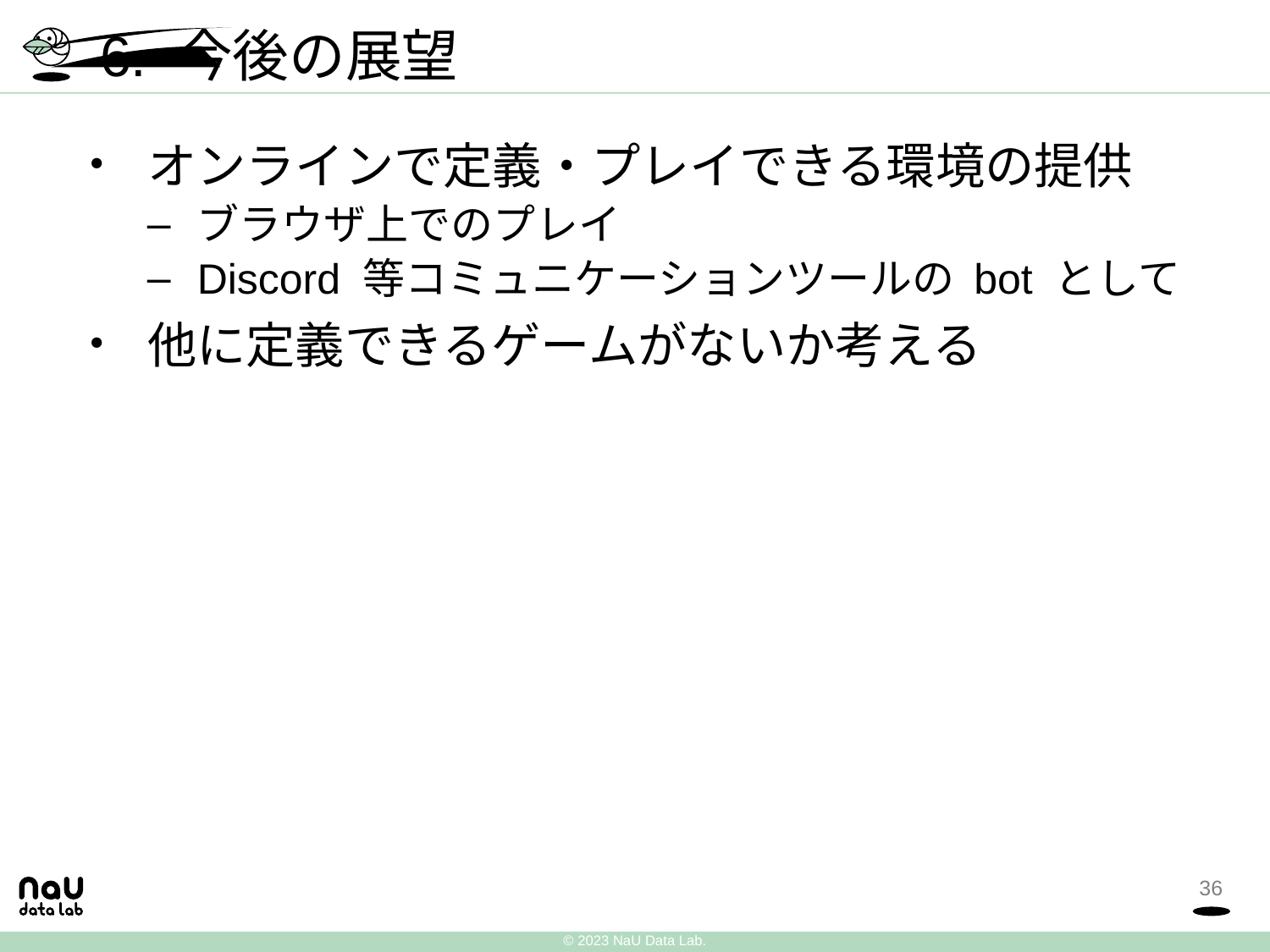

# 6. 今後の展望
オンラインで定義・プレイできる環境の提供
ブラウザ上でのプレイ
Discord 等コミュニケーションツールの bot として
他に定義できるゲームがないか考える